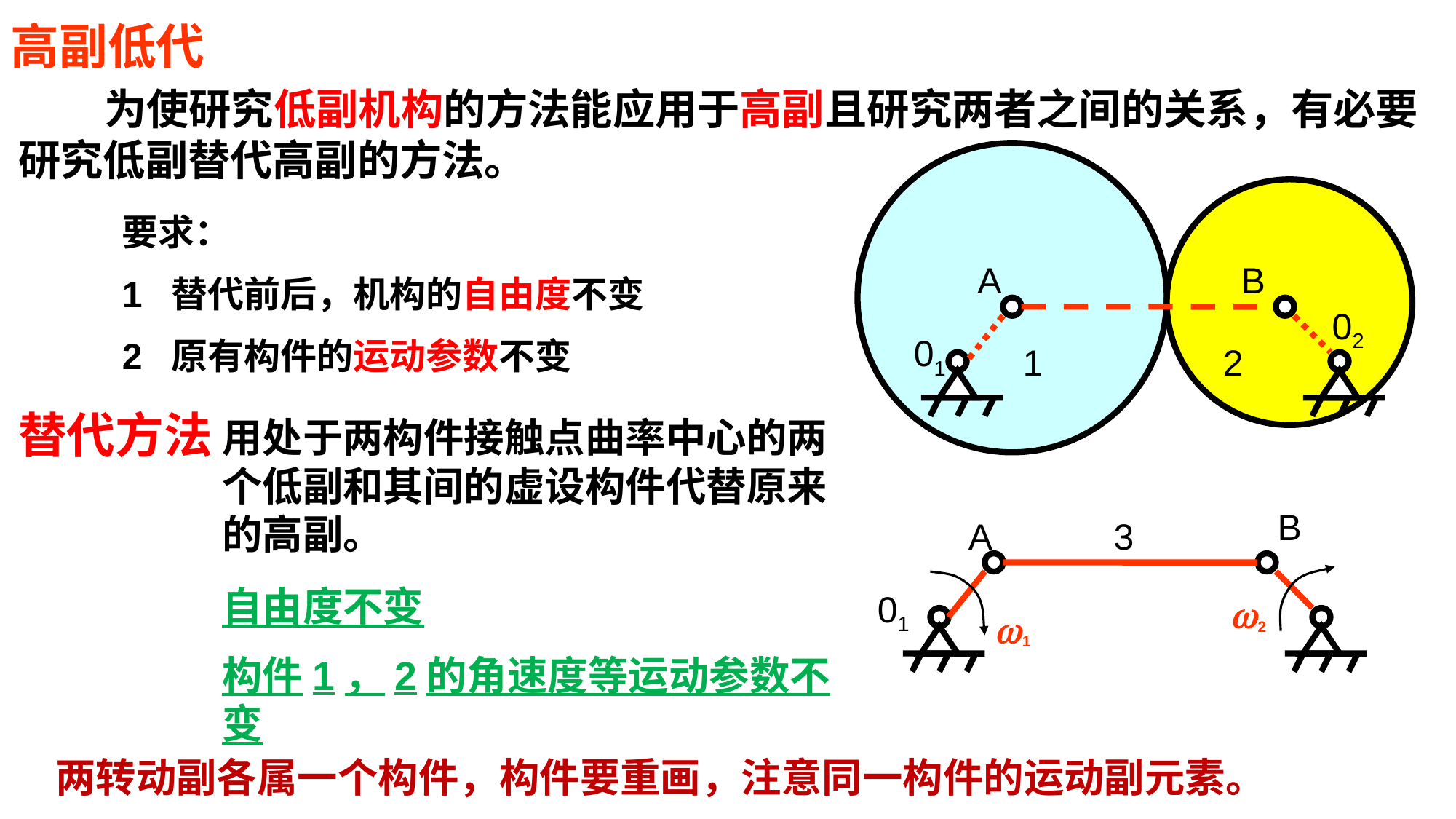

高副低代

        为使研究低副机构的方法能应用于高副且研究两者之间的关系，有必要研究低副替代高副的方法。

A
B

02
01
1
2
要求：
1  替代前后，机构的自由度不变
2  原有构件的运动参数不变
替代方法
用处于两构件接触点曲率中心的两个低副和其间的虚设构件代替原来的高副。
B
A
3

01
ω
ω

2
1
自由度不变
构件1，2的角速度等运动参数不变
   两转动副各属一个构件，构件要重画，注意同一构件的运动副元素。